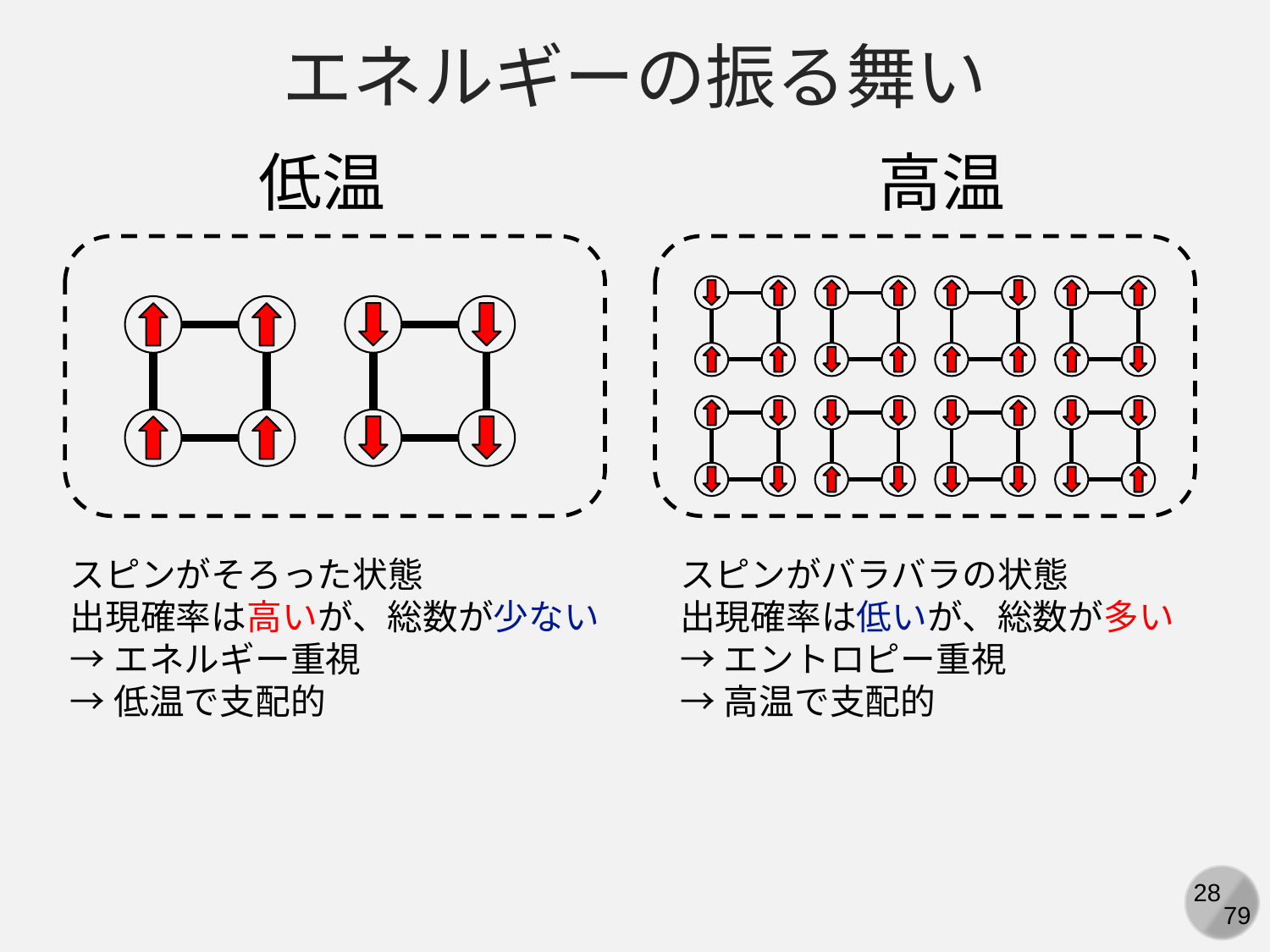

エネルギーの振る舞い
低温
高温

スピンがそろった状態
出現確率は高いが、総数が少ない
→エネルギー重視
→低温で支配的
スピンがバラバラの状態
出現確率は低いが、総数が多い
→エントロピー重視
→高温で支配的